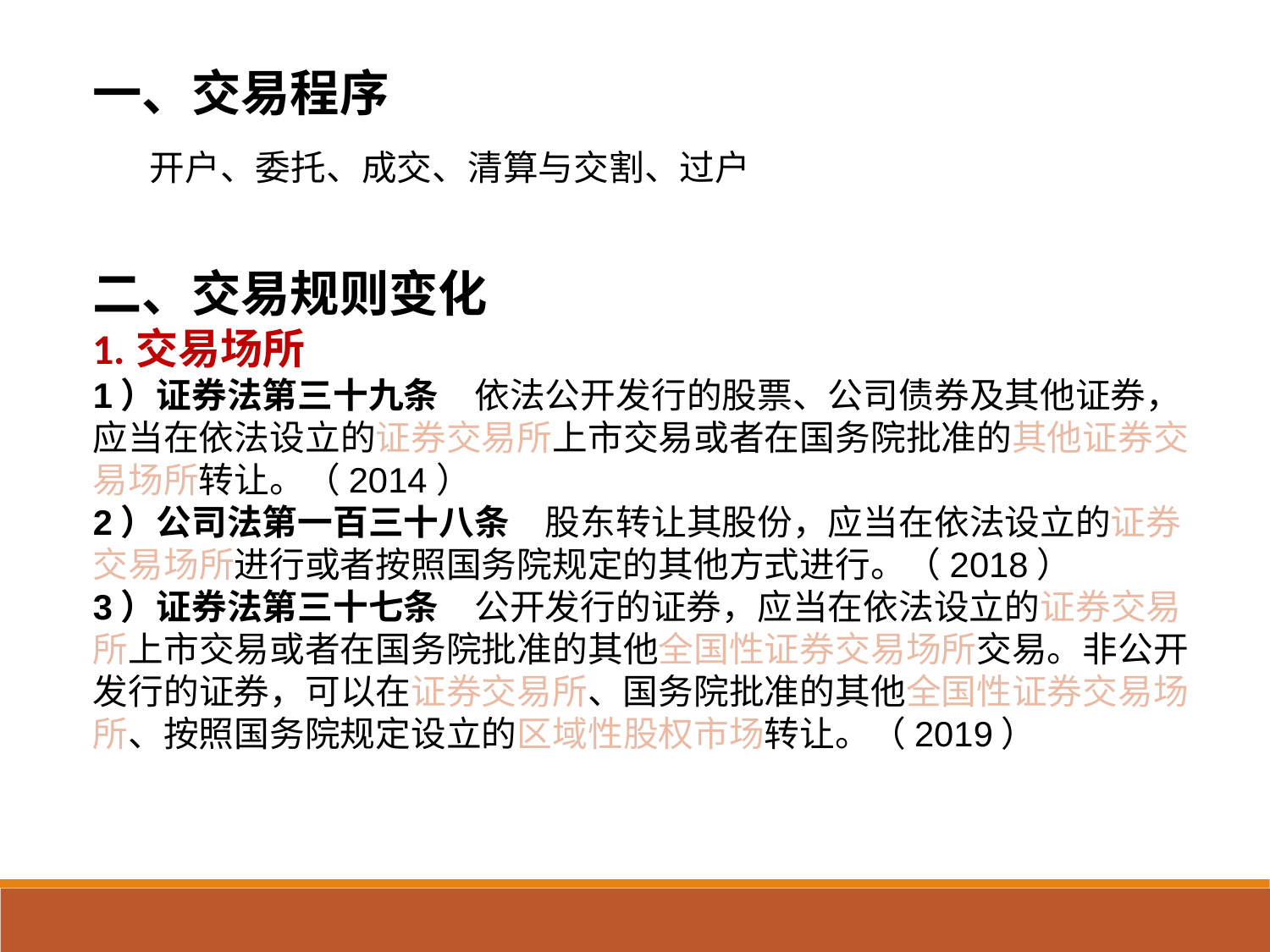

一、交易程序
    开户、委托、成交、清算与交割、过户

二、交易规则变化
1.交易场所
1）证券法第三十九条　依法公开发行的股票、公司债券及其他证券，应当在依法设立的证券交易所上市交易或者在国务院批准的其他证券交易场所转让。（2014）
2）公司法第一百三十八条　股东转让其股份，应当在依法设立的证券交易场所进行或者按照国务院规定的其他方式进行。（2018）
3）证券法第三十七条　公开发行的证券，应当在依法设立的证券交易所上市交易或者在国务院批准的其他全国性证券交易场所交易。非公开发行的证券，可以在证券交易所、国务院批准的其他全国性证券交易场所、按照国务院规定设立的区域性股权市场转让。（2019）